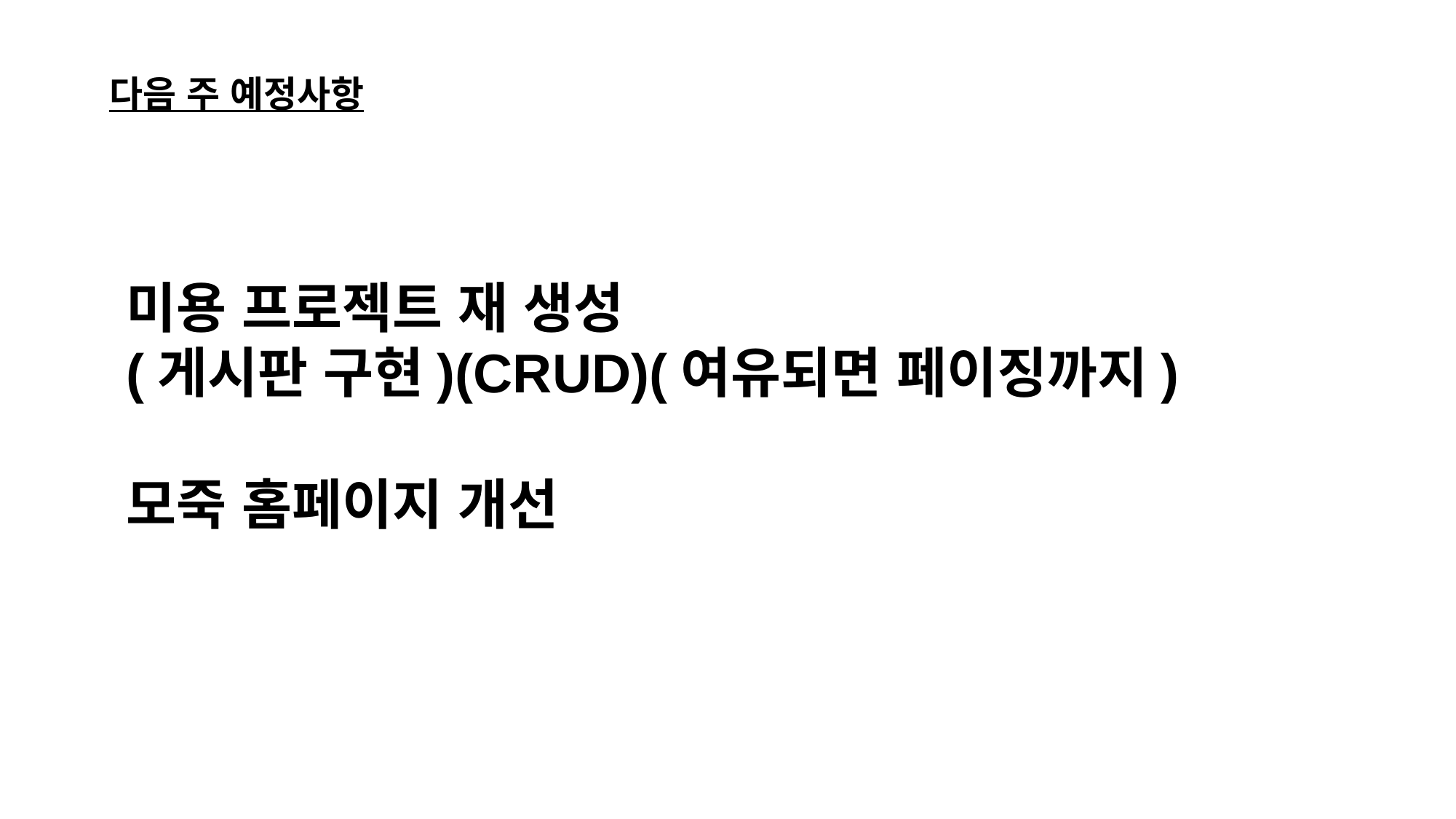

다음 주 예정사항

미용 프로젝트 재 생성
(게시판 구현)(CRUD)(여유되면 페이징까지)

모죽 홈페이지 개선